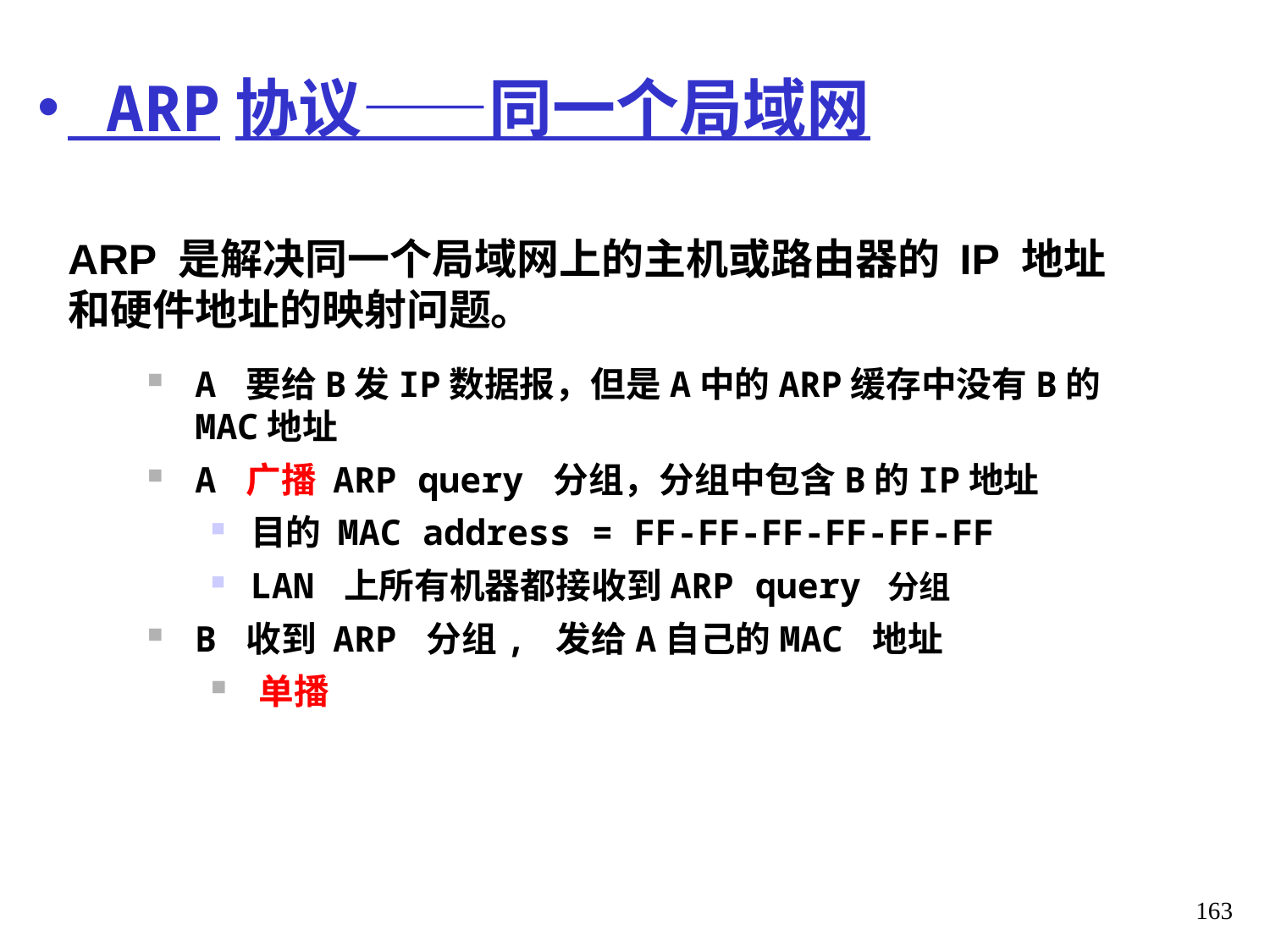

# ARP协议——同一个局域网
ARP 是解决同一个局域网上的主机或路由器的 IP 地址和硬件地址的映射问题。

A 要给B发IP数据报，但是A中的ARP缓存中没有B的MAC地址
A 广播 ARP query 分组，分组中包含B的IP地址
目的 MAC address = FF-FF-FF-FF-FF-FF
LAN 上所有机器都接收到ARP query 分组
B 收到 ARP 分组, 发给A自己的MAC 地址
单播
163